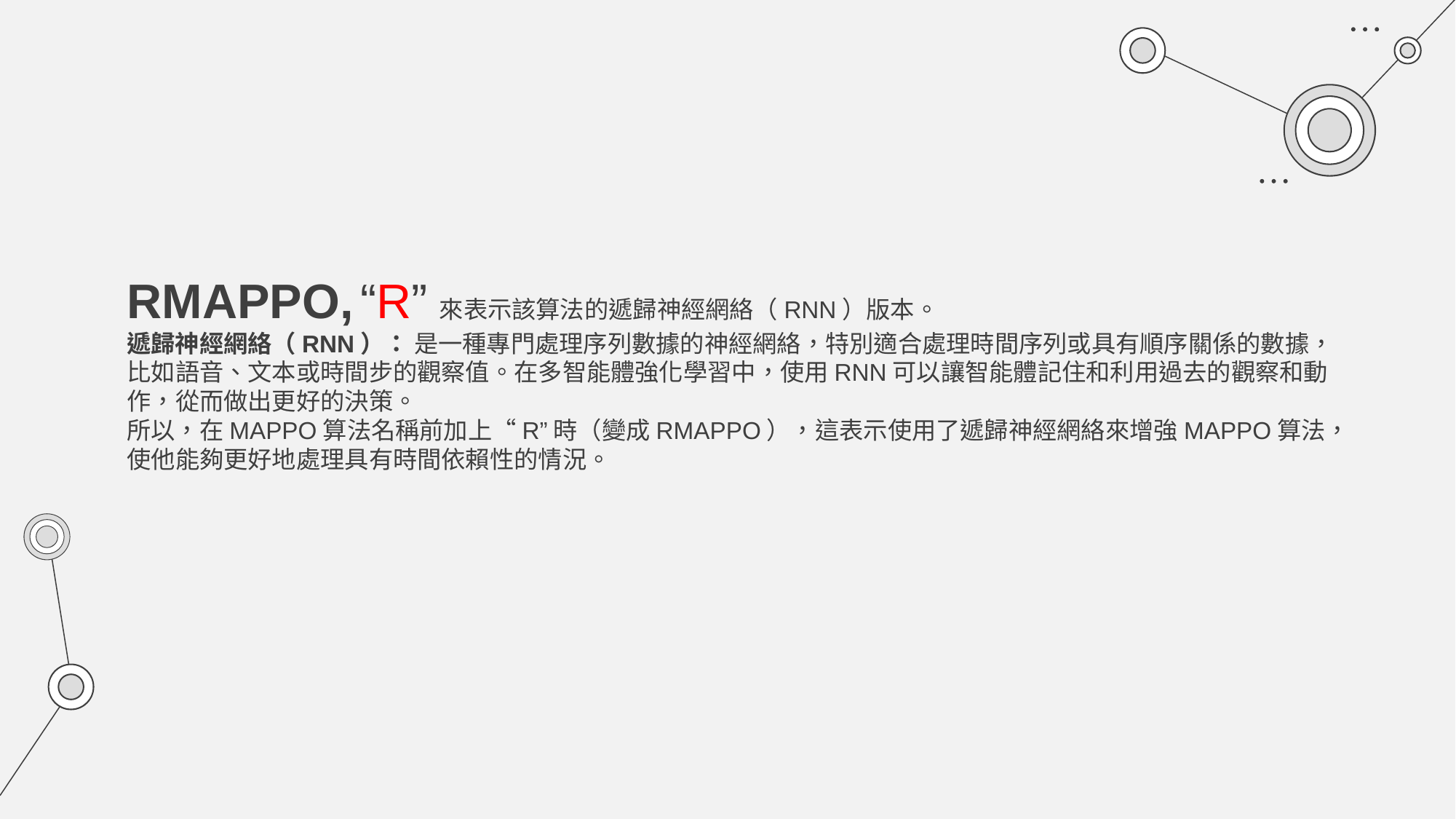

RMAPPO, “R”來表示該算法的遞歸神經網絡（RNN）版本。
遞歸神經網絡（RNN）： 是一種專門處理序列數據的神經網絡，特別適合處理時間序列或具有順序關係的數據，比如語音、文本或時間步的觀察值。在多智能體強化學習中，使用RNN可以讓智能體記住和利用過去的觀察和動作，從而做出更好的決策。
所以，在MAPPO算法名稱前加上“R”時（變成RMAPPO），這表示使用了遞歸神經網絡來增強MAPPO算法，使他能夠更好地處理具有時間依賴性的情況。